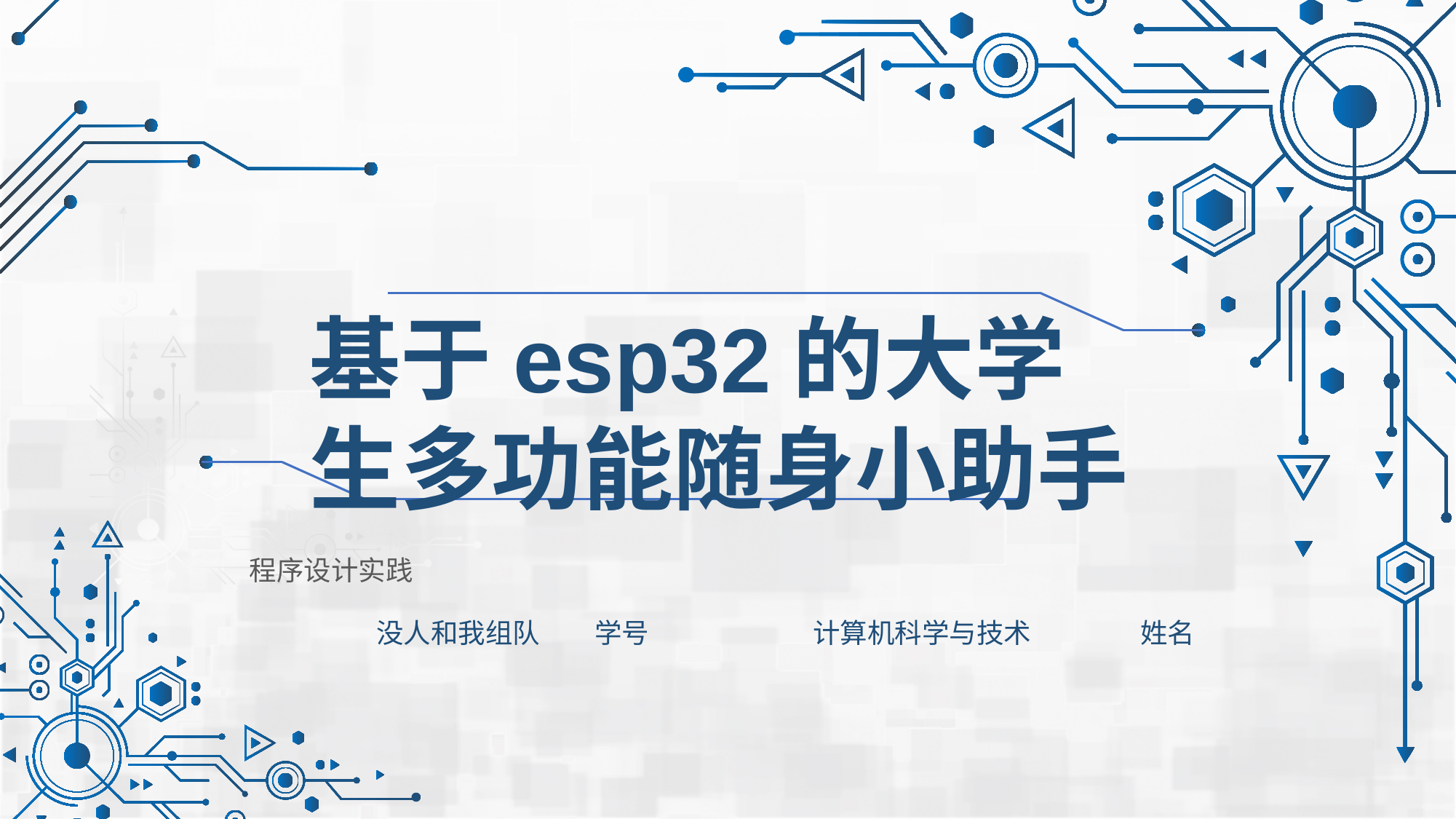

基于esp32的大学生多功能随身小助手

程序设计实践
没人和我组队	学号		计算机科学与技术	姓名